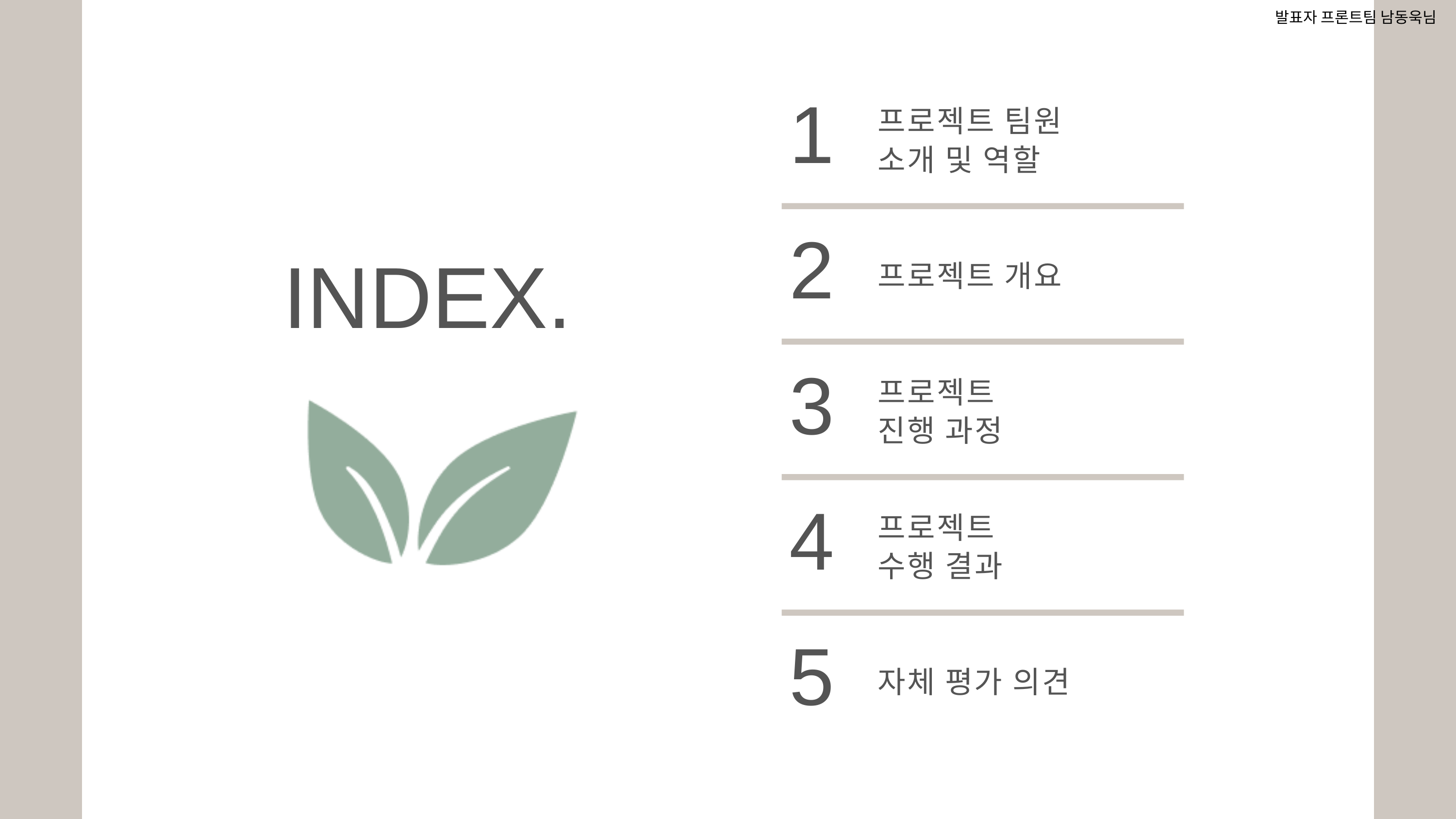

발표자 프론트팀 남동욱님
1
프로젝트 팀원
소개 및 역할

2
프로젝트 개요
INDEX.

3
프로젝트
진행 과정

4
프로젝트
수행 결과

5
자체 평가 의견